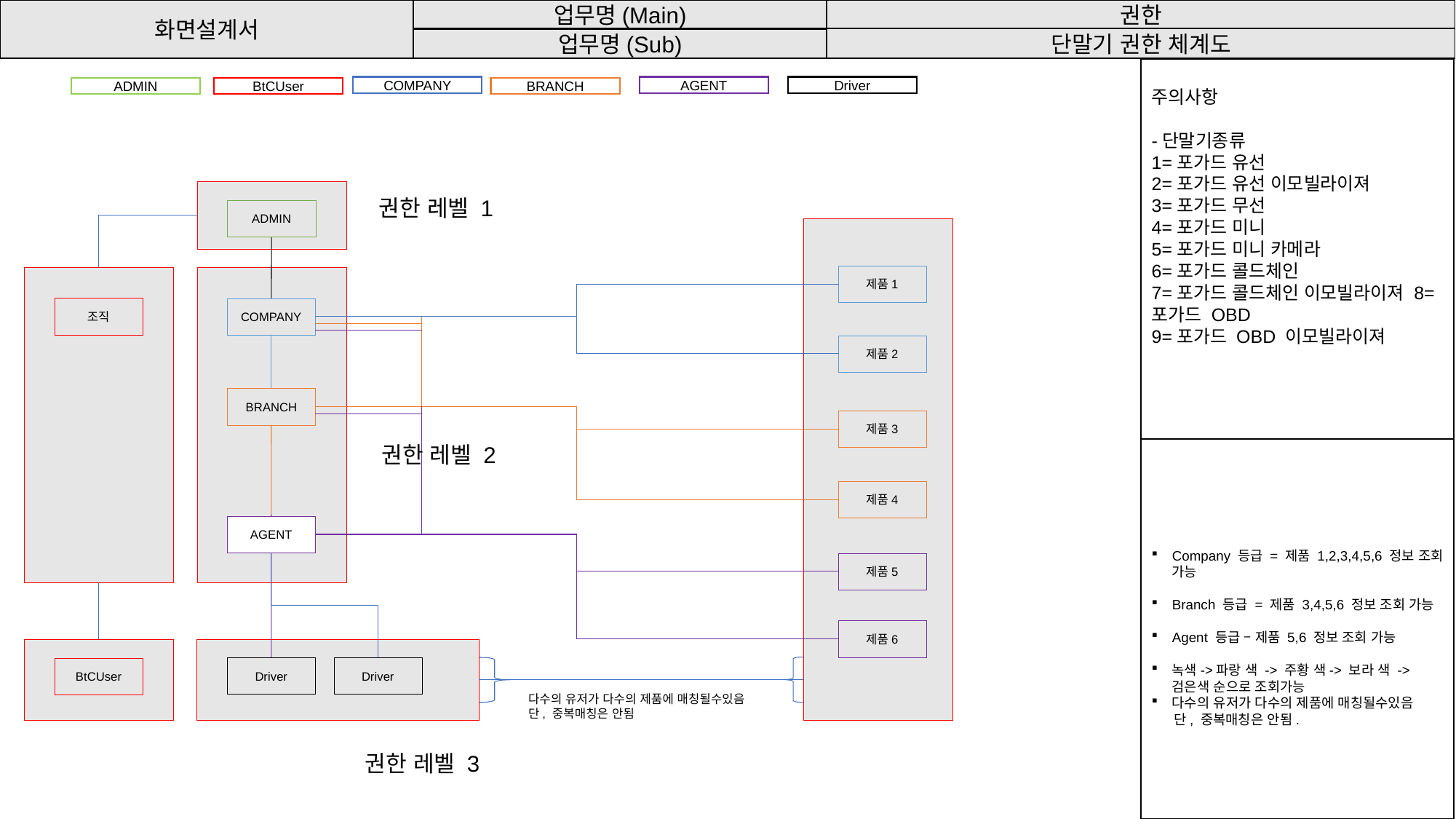

화면설계서

업무명(Main)

권한
단말기 권한 체계도
업무명(Sub)
주의사항

-단말기종류
1=포가드 유선
2=포가드 유선 이모빌라이져
3=포가드 무선
4=포가드 미니
5=포가드 미니 카메라
6=포가드 콜드체인
7=포가드 콜드체인 이모빌라이져 8=포가드 OBD
9=포가드 OBD 이모빌라이져

COMPANY
AGENT
Driver
BtCUser
ADMIN
BRANCH

권한 레벨 1
ADMIN

제품1

조직
COMPANY
제품2
BRANCH
제품3
권한 레벨 2

Company 등급 = 제품 1,2,3,4,5,6 정보 조회 가능

Branch 등급 = 제품 3,4,5,6 정보 조회 가능

Agent 등급 – 제품 5,6 정보 조회 가능

녹색->파랑 색 -> 주황 색-> 보라 색 -> 검은색 순으로 조회가능
다수의 유저가 다수의 제품에 매칭될수있음
     단, 중복매칭은 안됨.
제품4
AGENT
제품5
제품6

Driver
Driver

BtCUser
다수의 유저가 다수의 제품에 매칭될수있음
단, 중복매칭은 안됨
권한 레벨 3